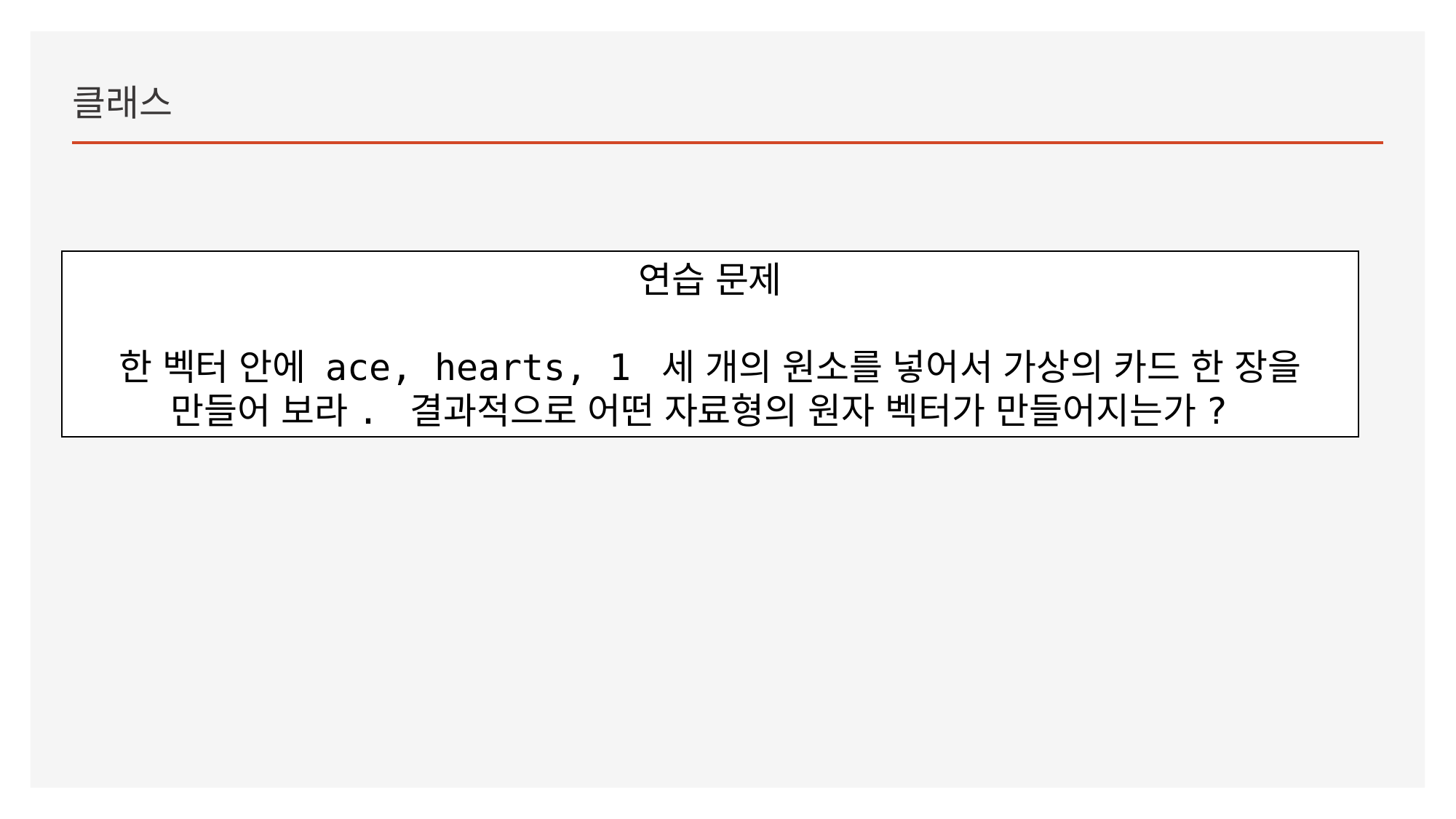

클래스
연습 문제

한 벡터 안에 ace, hearts, 1 세 개의 원소를 넣어서 가상의 카드 한 장을 만들어 보라. 결과적으로 어떤 자료형의 원자 벡터가 만들어지는가?